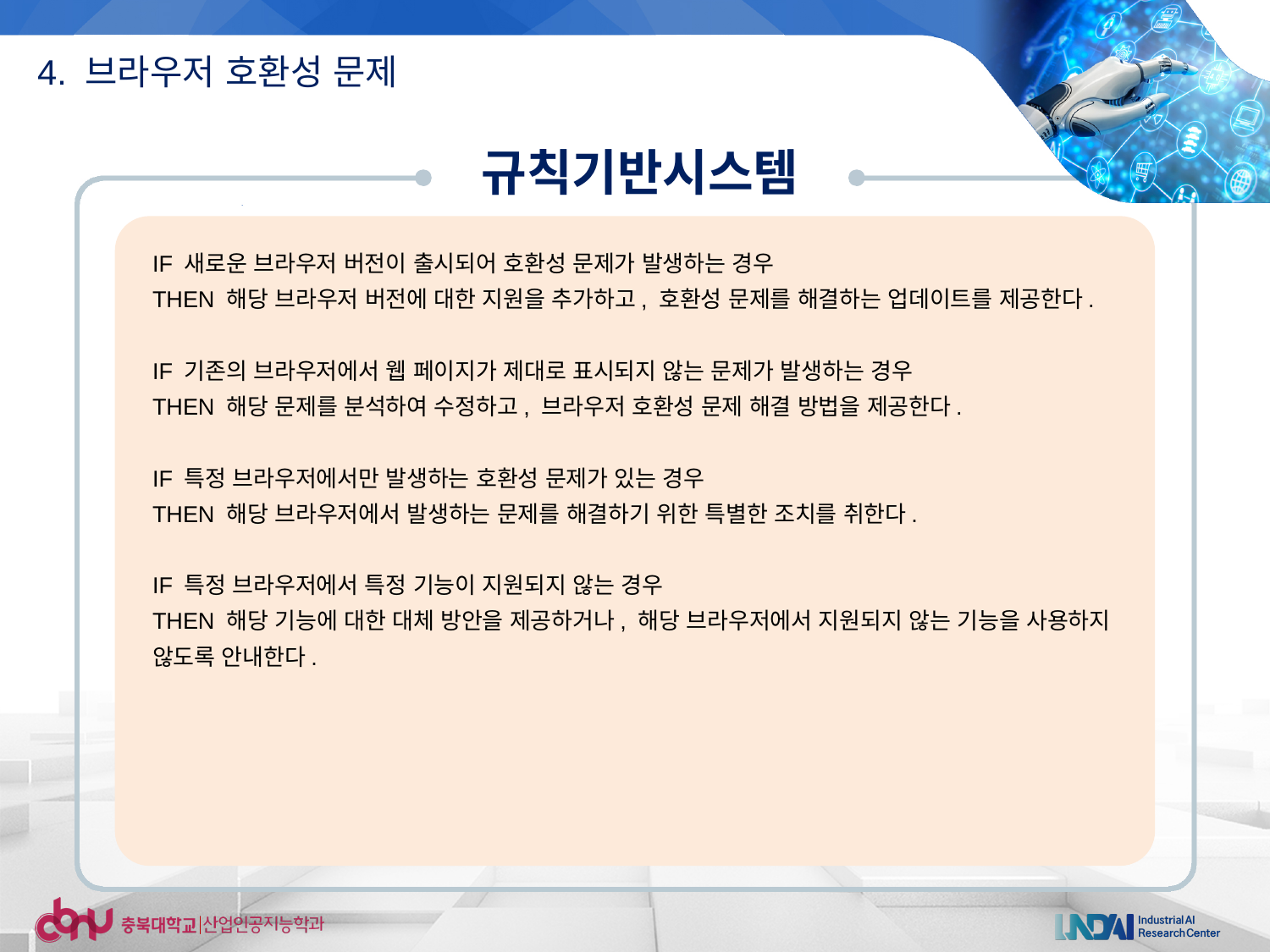

4. 브라우저 호환성 문제
규칙기반시스템

IF 새로운 브라우저 버전이 출시되어 호환성 문제가 발생하는 경우
THEN 해당 브라우저 버전에 대한 지원을 추가하고, 호환성 문제를 해결하는 업데이트를 제공한다.

IF 기존의 브라우저에서 웹 페이지가 제대로 표시되지 않는 문제가 발생하는 경우
THEN 해당 문제를 분석하여 수정하고, 브라우저 호환성 문제 해결 방법을 제공한다.

IF 특정 브라우저에서만 발생하는 호환성 문제가 있는 경우
THEN 해당 브라우저에서 발생하는 문제를 해결하기 위한 특별한 조치를 취한다.

IF 특정 브라우저에서 특정 기능이 지원되지 않는 경우
THEN 해당 기능에 대한 대체 방안을 제공하거나, 해당 브라우저에서 지원되지 않는 기능을 사용하지 않도록 안내한다.